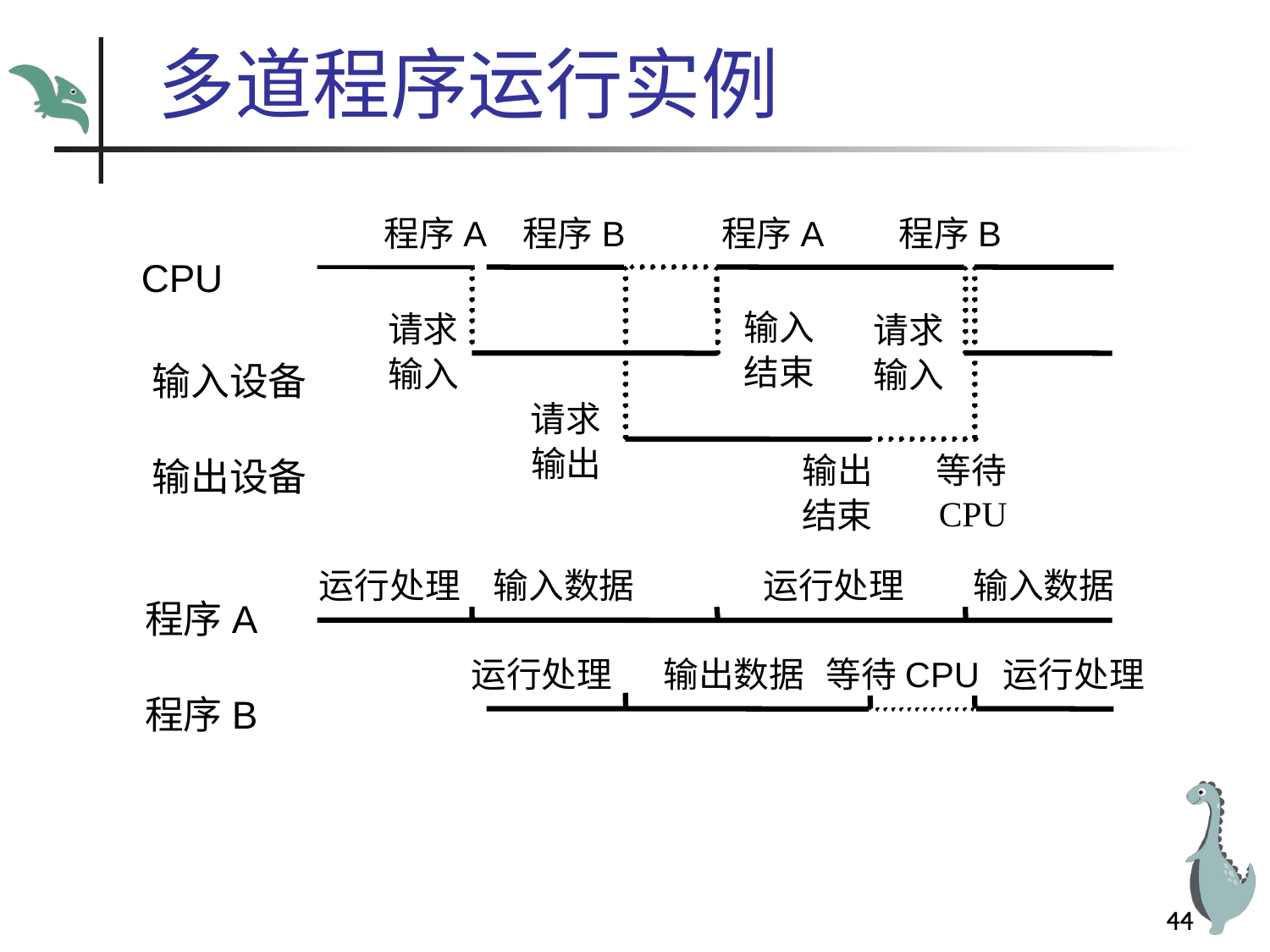

# 多道程序运行实例
程序A   程序B         程序A       程序B

CPU

输入
请求
请求
结束
输入

输入

输入设备

请求

输出

输出
等待
输出设备

CPU
结束

运行处理
输入数据
运行处理
输入数据

程序A

运行处理
输出数据
等待CPU
运行处理

程序B

44